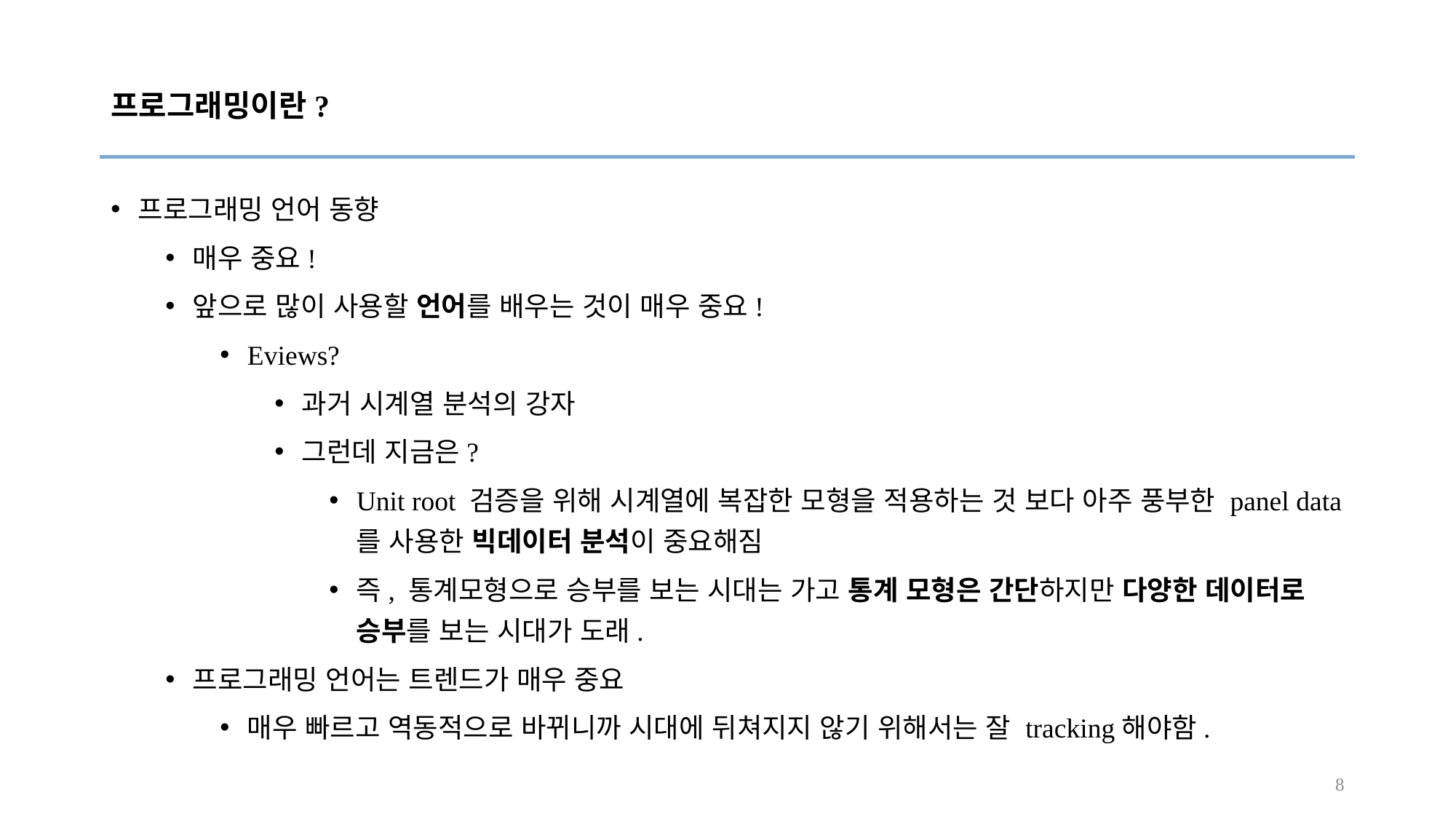

# 프로그래밍이란?
프로그래밍 언어 동향
매우 중요!
앞으로 많이 사용할 언어를 배우는 것이 매우 중요!
Eviews?
과거 시계열 분석의 강자
그런데 지금은?
Unit root 검증을 위해 시계열에 복잡한 모형을 적용하는 것 보다 아주 풍부한 panel data를 사용한 빅데이터 분석이 중요해짐
즉, 통계모형으로 승부를 보는 시대는 가고 통계 모형은 간단하지만 다양한 데이터로 승부를 보는 시대가 도래.
프로그래밍 언어는 트렌드가 매우 중요
매우 빠르고 역동적으로 바뀌니까 시대에 뒤쳐지지 않기 위해서는 잘 tracking해야함.
8